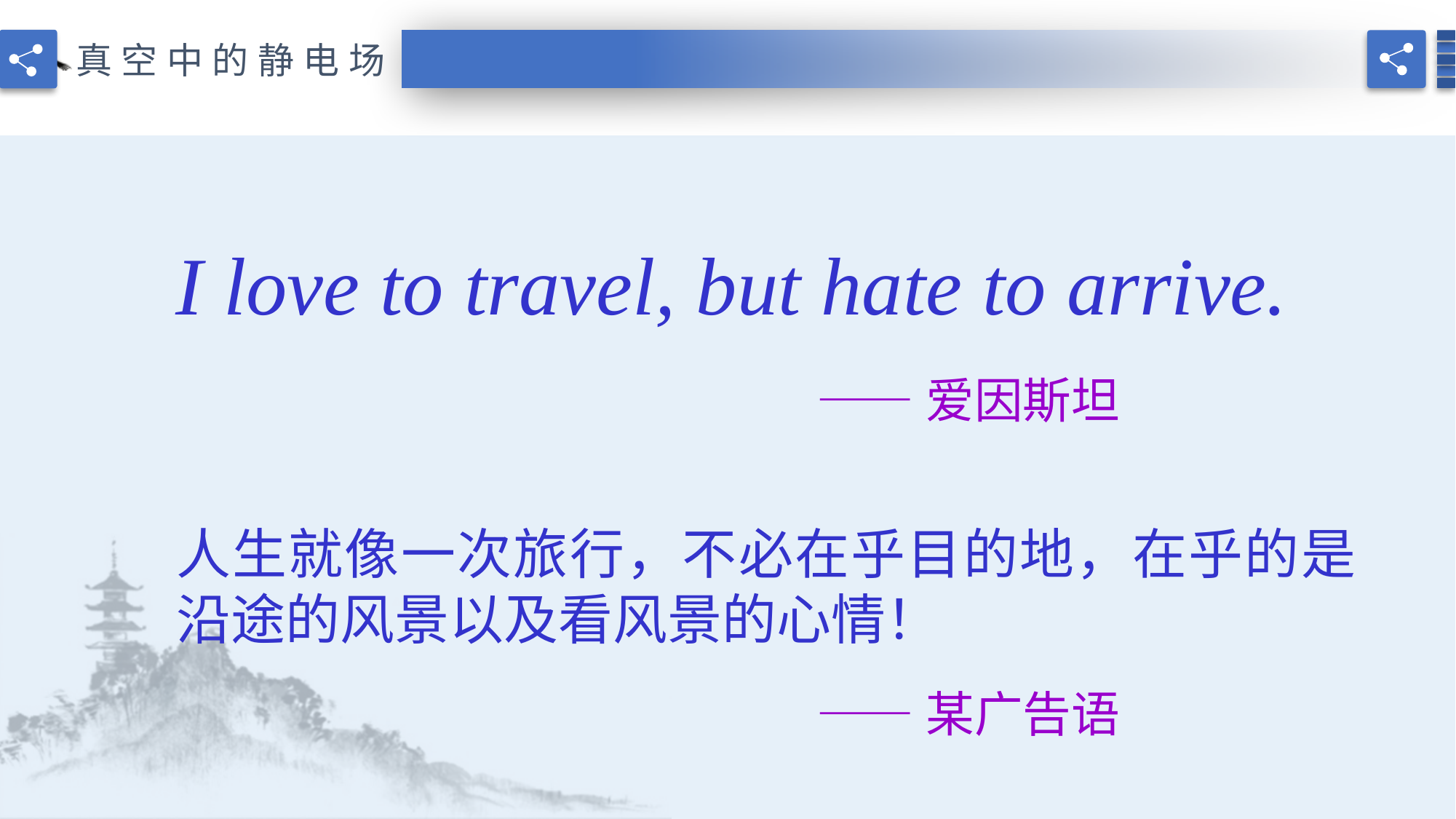

真空中的静电场

I love to travel, but hate to arrive.
——爱因斯坦
人生就像一次旅行，不必在乎目的地，在乎的是沿途的风景以及看风景的心情！
——某广告语